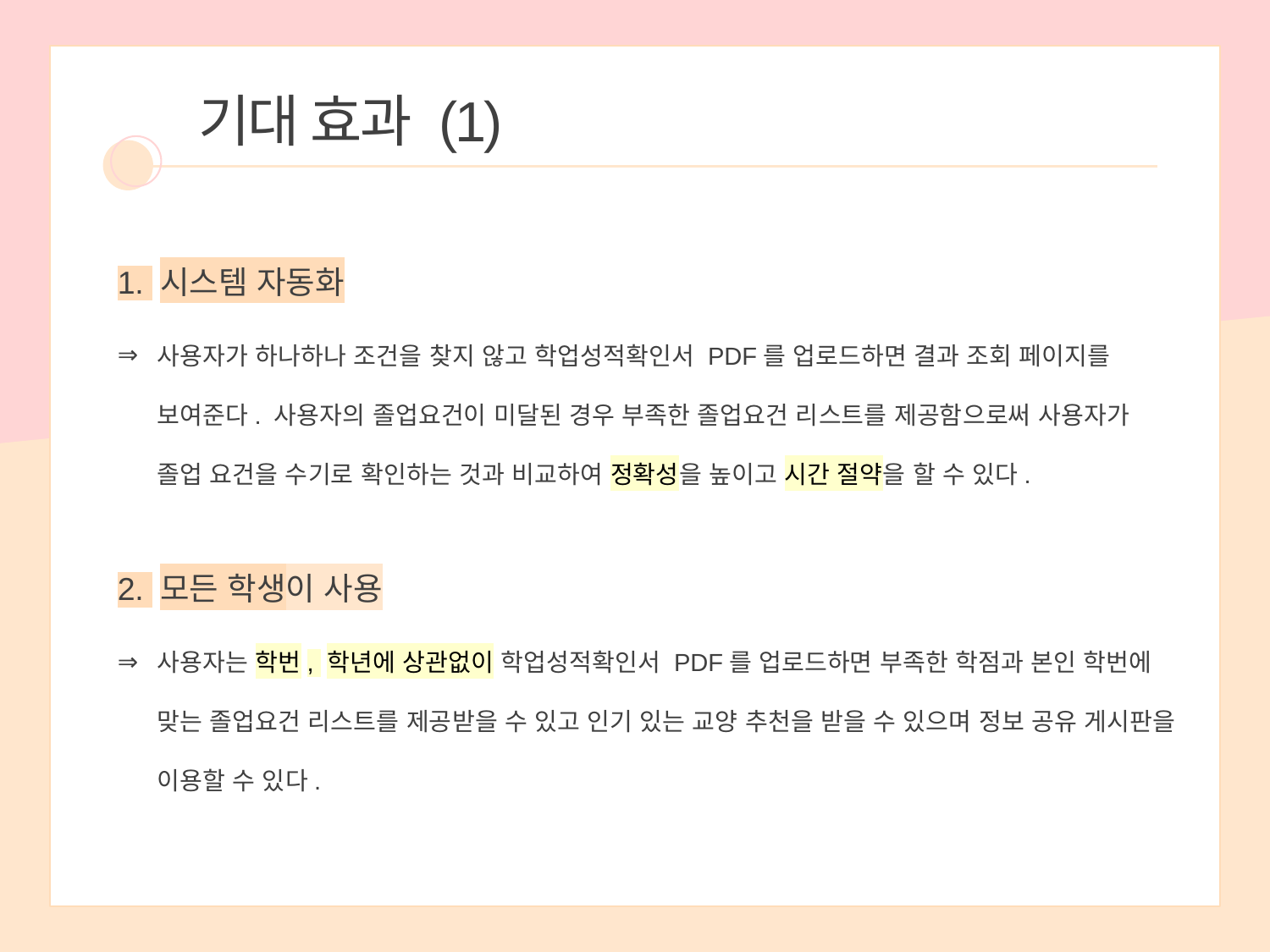

기대 효과 (1)
1. 시스템 자동화
사용자가 하나하나 조건을 찾지 않고 학업성적확인서 PDF를 업로드하면 결과 조회 페이지를 보여준다. 사용자의 졸업요건이 미달된 경우 부족한 졸업요건 리스트를 제공함으로써 사용자가 졸업 요건을 수기로 확인하는 것과 비교하여 정확성을 높이고 시간 절약을 할 수 있다.

2. 모든 학생이 사용
사용자는 학번, 학년에 상관없이 학업성적확인서 PDF를 업로드하면 부족한 학점과 본인 학번에 맞는 졸업요건 리스트를 제공받을 수 있고 인기 있는 교양 추천을 받을 수 있으며 정보 공유 게시판을 이용할 수 있다.